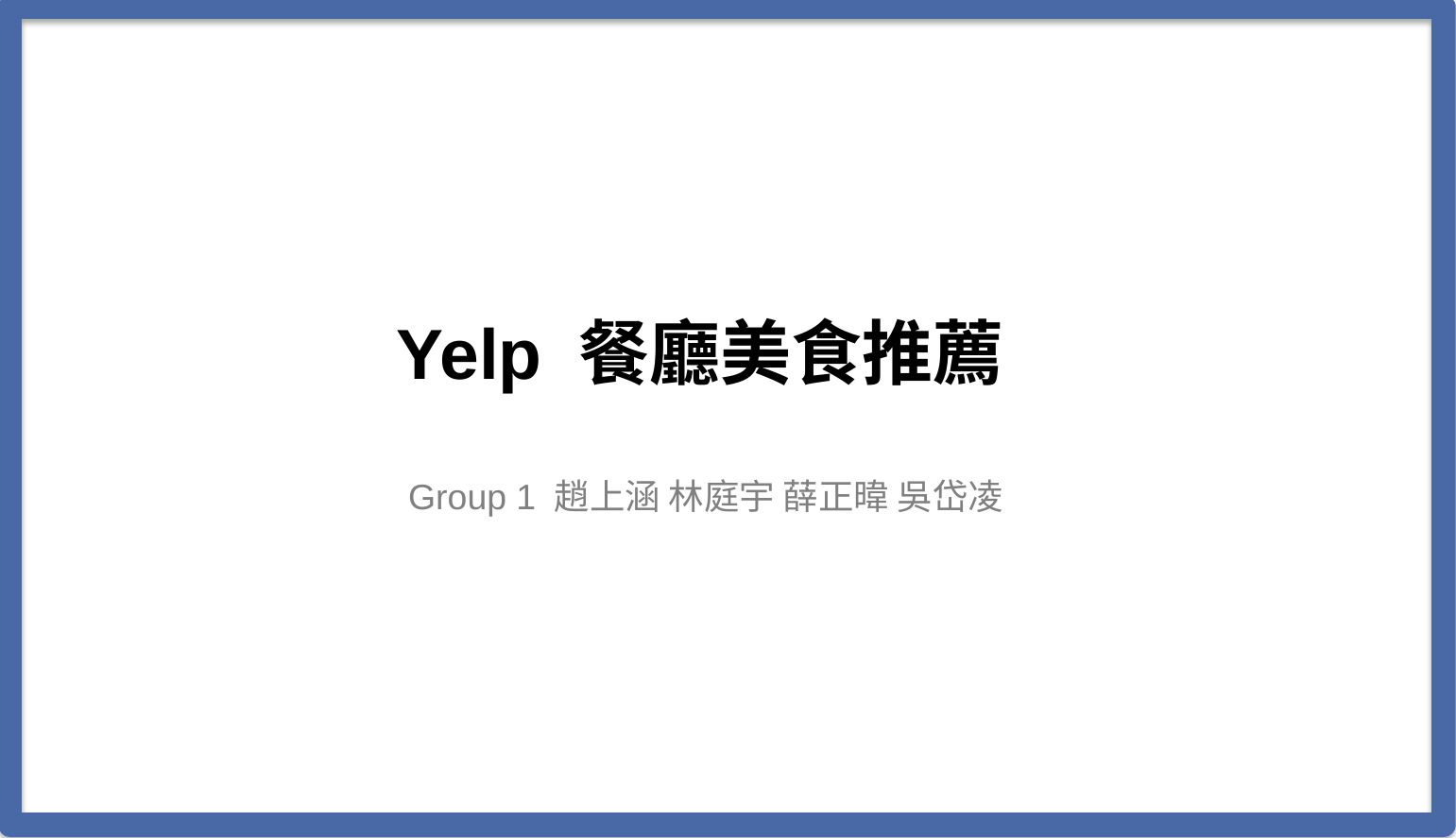

Yelp 餐廳美食推薦
Group 1 趙上涵 林庭宇 薛正暐 吳岱凌